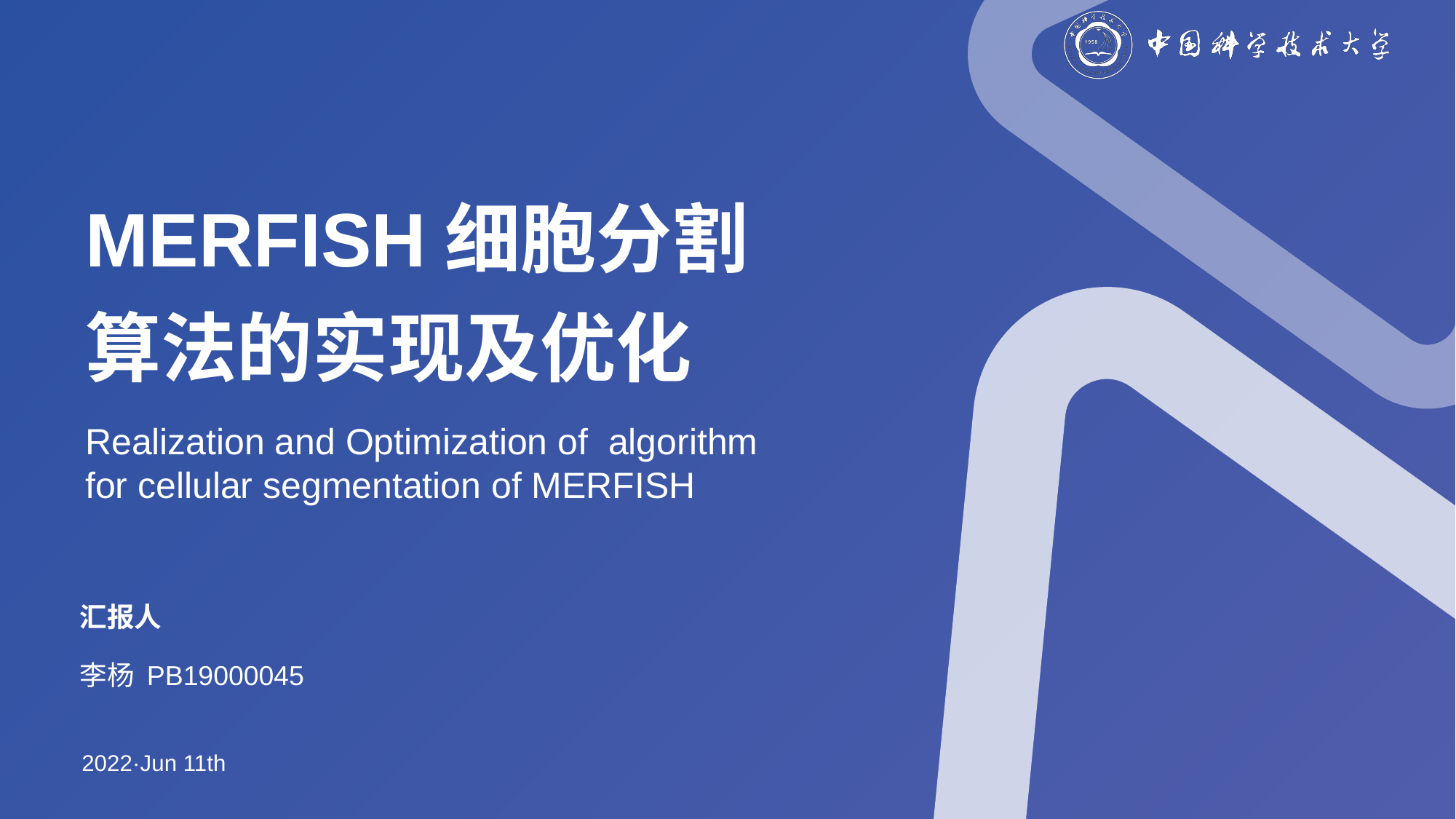

MERFISH细胞分割
算法的实现及优化
Realization and Optimization of  algorithm
for cellular segmentation of MERFISH
汇报人
李杨 PB19000045
2022·Jun 11th